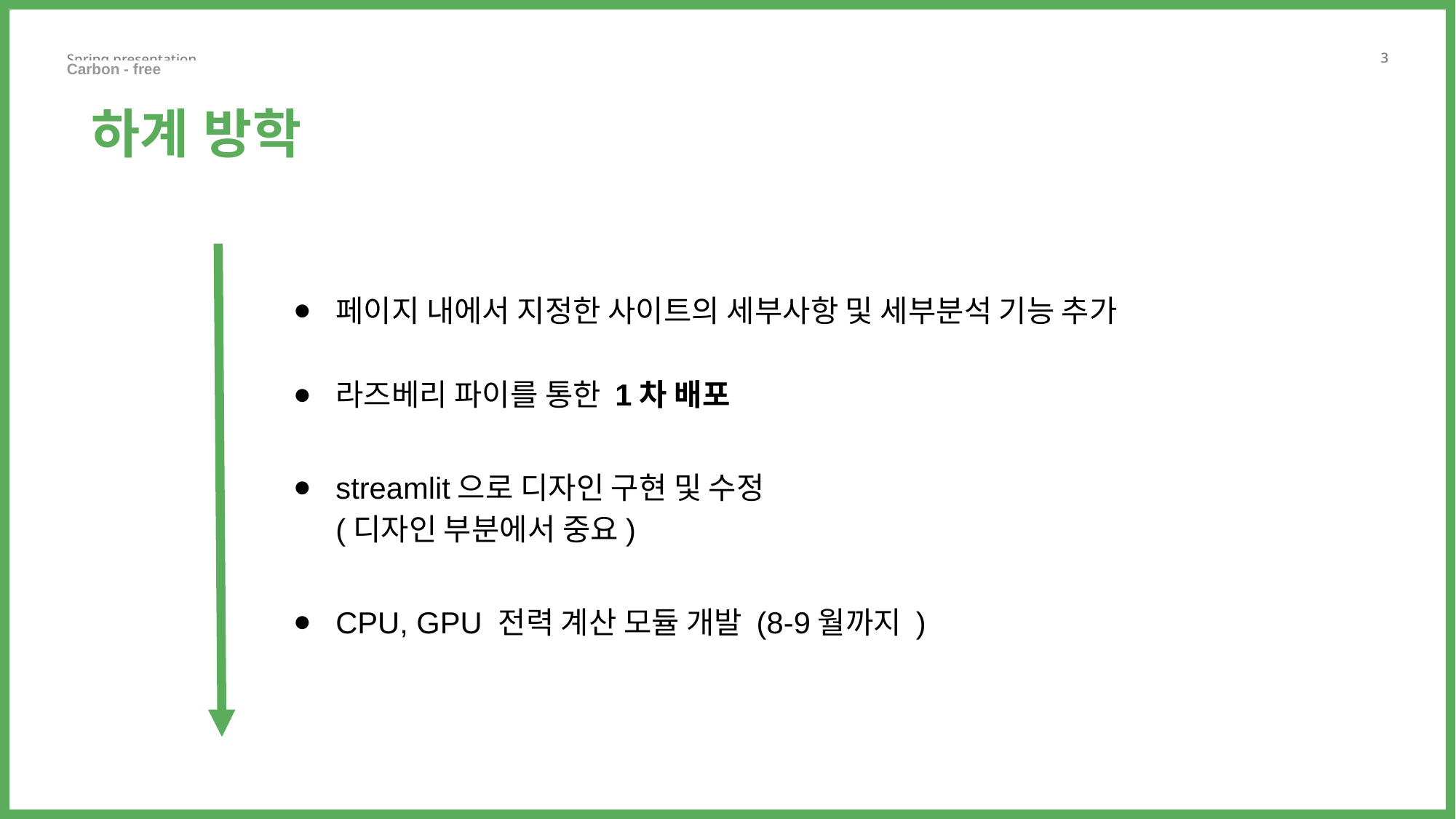

Carbon - free             ㅤ ㅤ

하계 방학

페이지 내에서 지정한 사이트의 세부사항 및 세부분석 기능 추가

라즈베리 파이를 통한 1차 배포

streamlit으로 디자인 구현 및 수정
(디자인 부분에서 중요)

CPU, GPU 전력 계산 모듈 개발 (8-9월까지 )